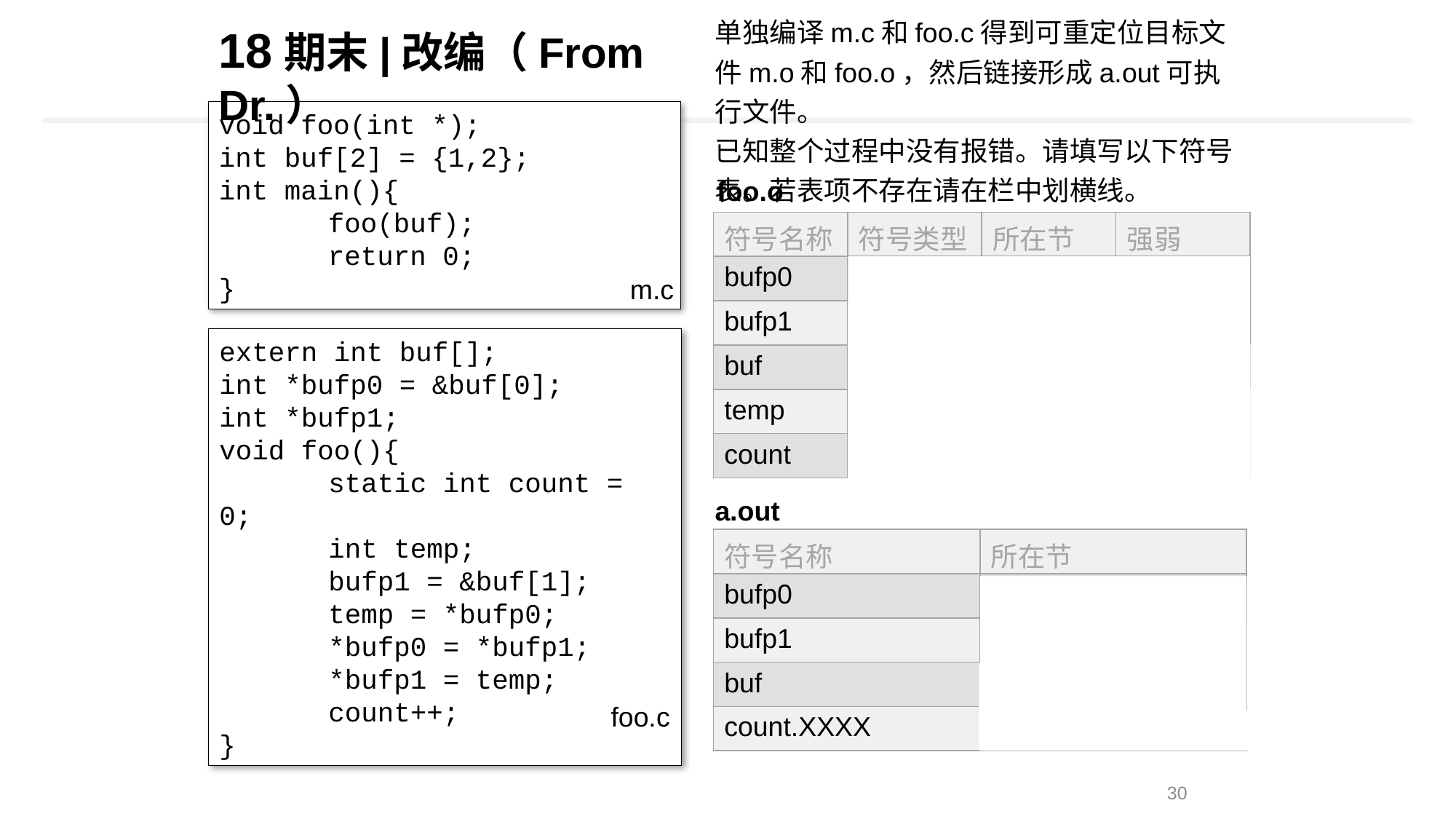

单独编译m.c和foo.c得到可重定位目标文件m.o和foo.o，然后链接形成a.out可执行文件。
已知整个过程中没有报错。请填写以下符号表。若表项不存在请在栏中划横线。
18期末|改编（From Dr.）
void foo(int *);
int buf[2] = {1,2};
int main(){
	foo(buf);
	return 0;
}
foo.o
| 符号名称 | 符号类型 | 所在节 | 强弱 |
| --- | --- | --- | --- |
| bufp0 | 全局 | .data | 强 |
| bufp1 | 全局 | COM | 弱 |
| buf | 外部 | UND | -- |
| temp | -- | -- | -- |
| count | -- | -- | -- |

m.c

extern int buf[];
int *bufp0 = &buf[0];
int *bufp1;
void foo(){
	static int count = 0;
	int temp;
	bufp1 = &buf[1];
	temp = *bufp0;
	*bufp0 = *bufp1;
	*bufp1 = temp;
	count++;
}

a.out
| 符号名称 | 所在节 |
| --- | --- |
| bufp0 | .data |
| bufp1 | .bss |
| buf | .data |
| count.XXXX | .bss |

foo.c

30